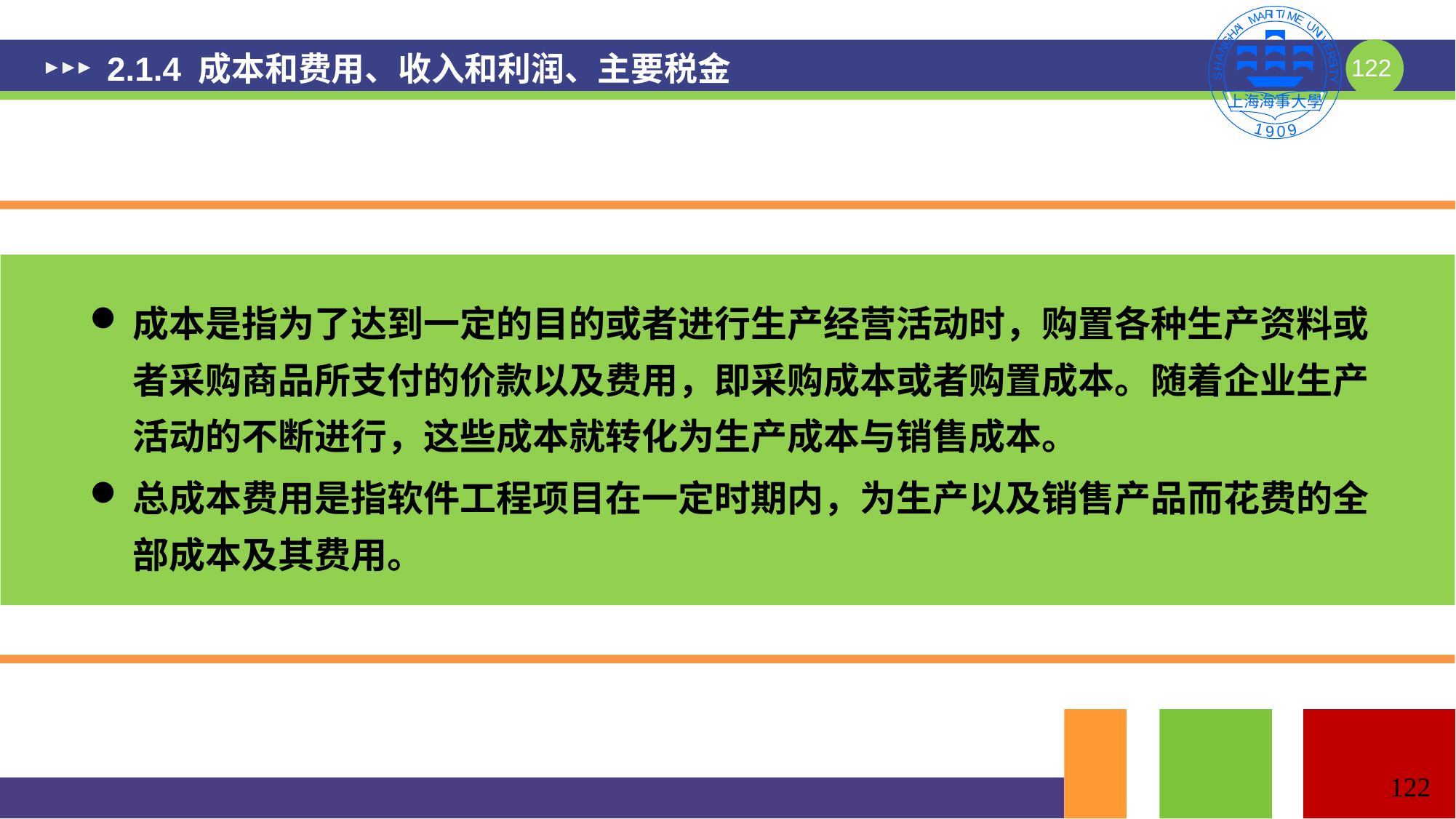

# 2.1.4 成本和费用、收入和利润、主要税金

成本是指为了达到一定的目的或者进行生产经营活动时，购置各种生产资料或者采购商品所支付的价款以及费用，即采购成本或者购置成本。随着企业生产活动的不断进行，这些成本就转化为生产成本与销售成本。
总成本费用是指软件工程项目在一定时期内，为生产以及销售产品而花费的全部成本及其费用。

122

122